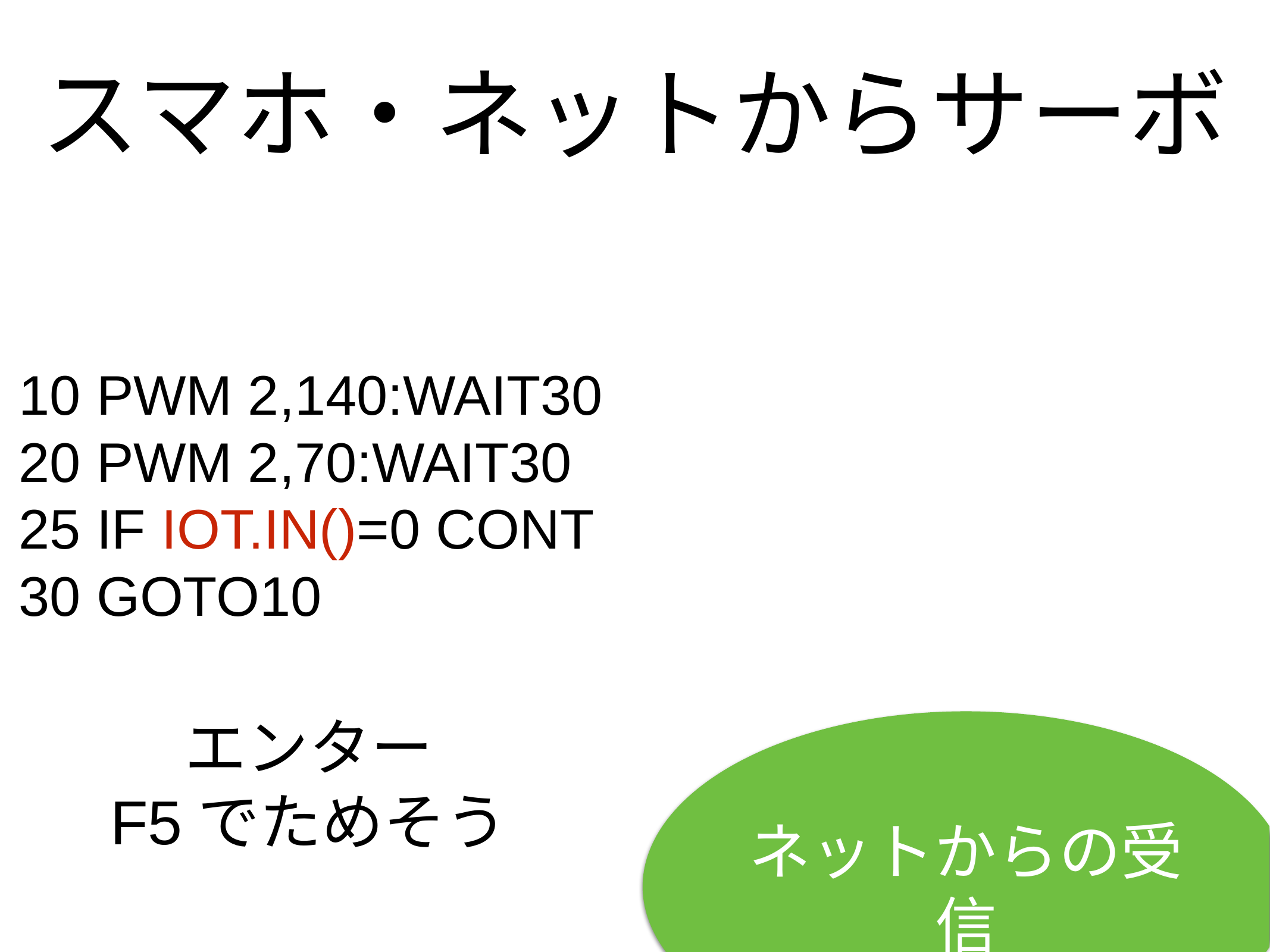

スマホ・ネットからサーボ
10 PWM 2,140:WAIT30
20 PWM 2,70:WAIT30
25 IF IOT.IN()=0 CONT
30 GOTO10
# エンター
F5でためそう
ネットからの受信